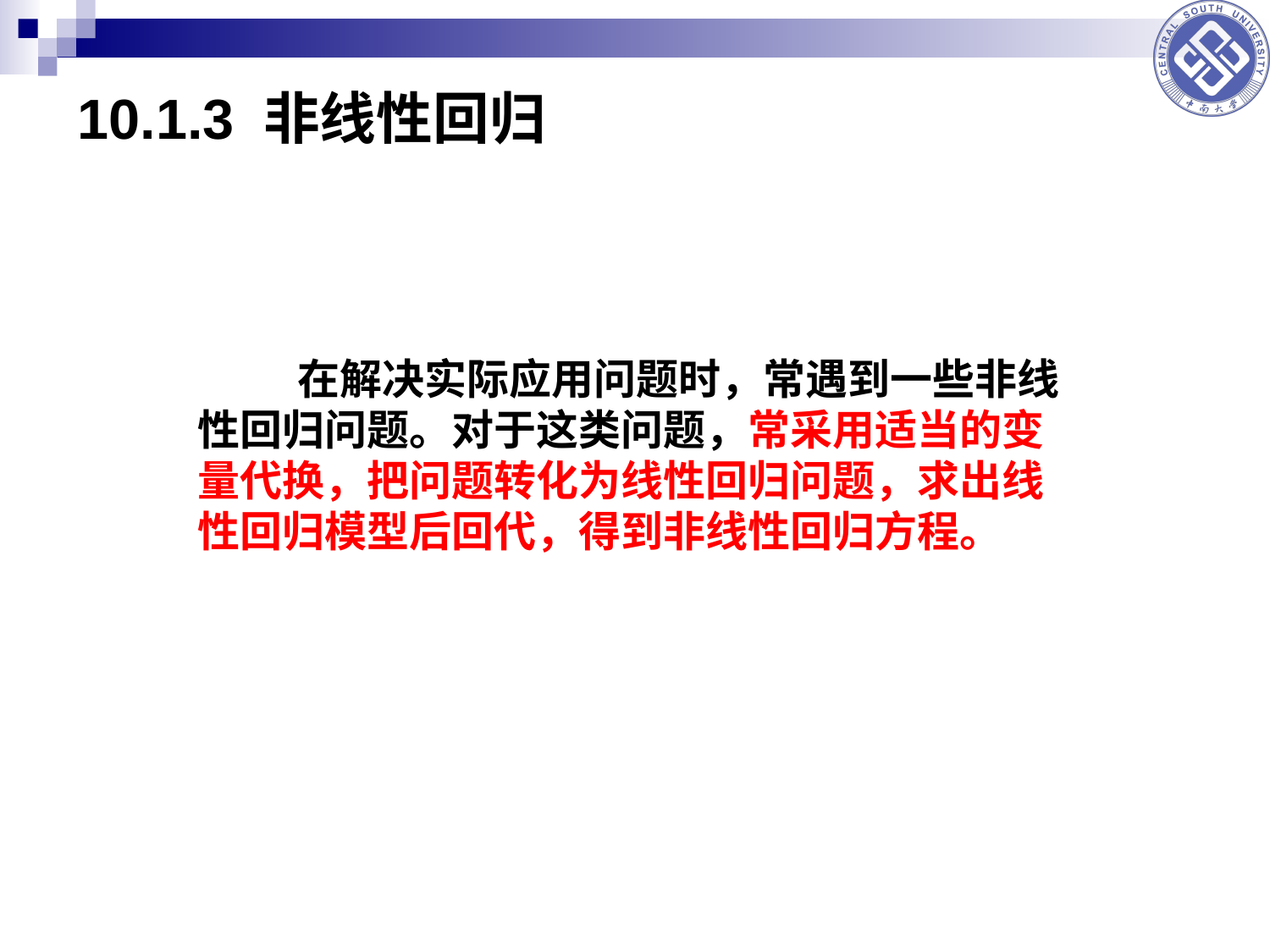

# 10.1.3 非线性回归
在解决实际应用问题时，常遇到一些非线性回归问题。对于这类问题，常采用适当的变量代换，把问题转化为线性回归问题，求出线性回归模型后回代，得到非线性回归方程。